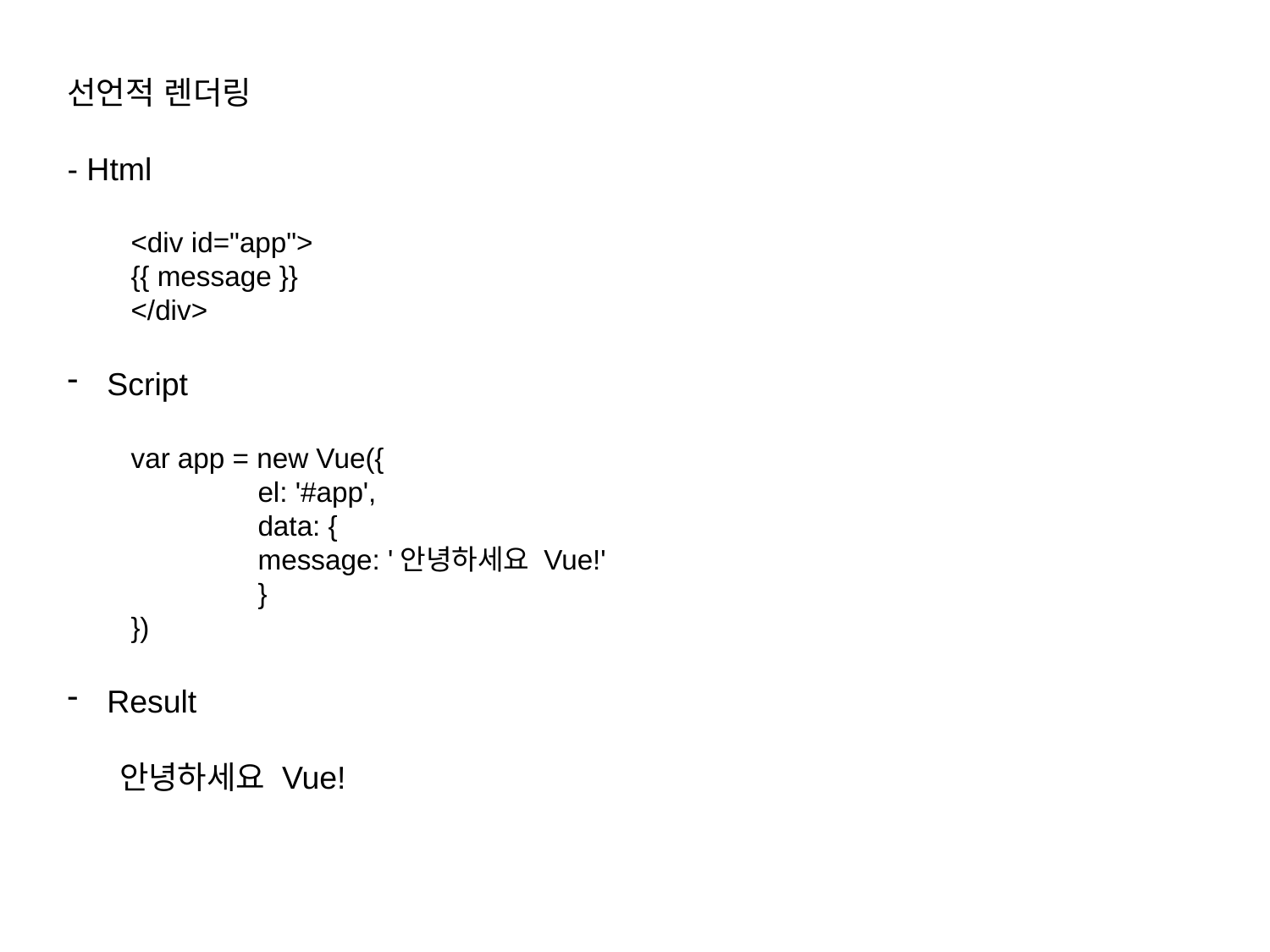

선언적 렌더링

- Html

<div id="app">
{{ message }}
</div>

Script

var app = new Vue({
	el: '#app',
	data: {
	message: '안녕하세요 Vue!'
	}
})

Result

     안녕하세요 Vue!